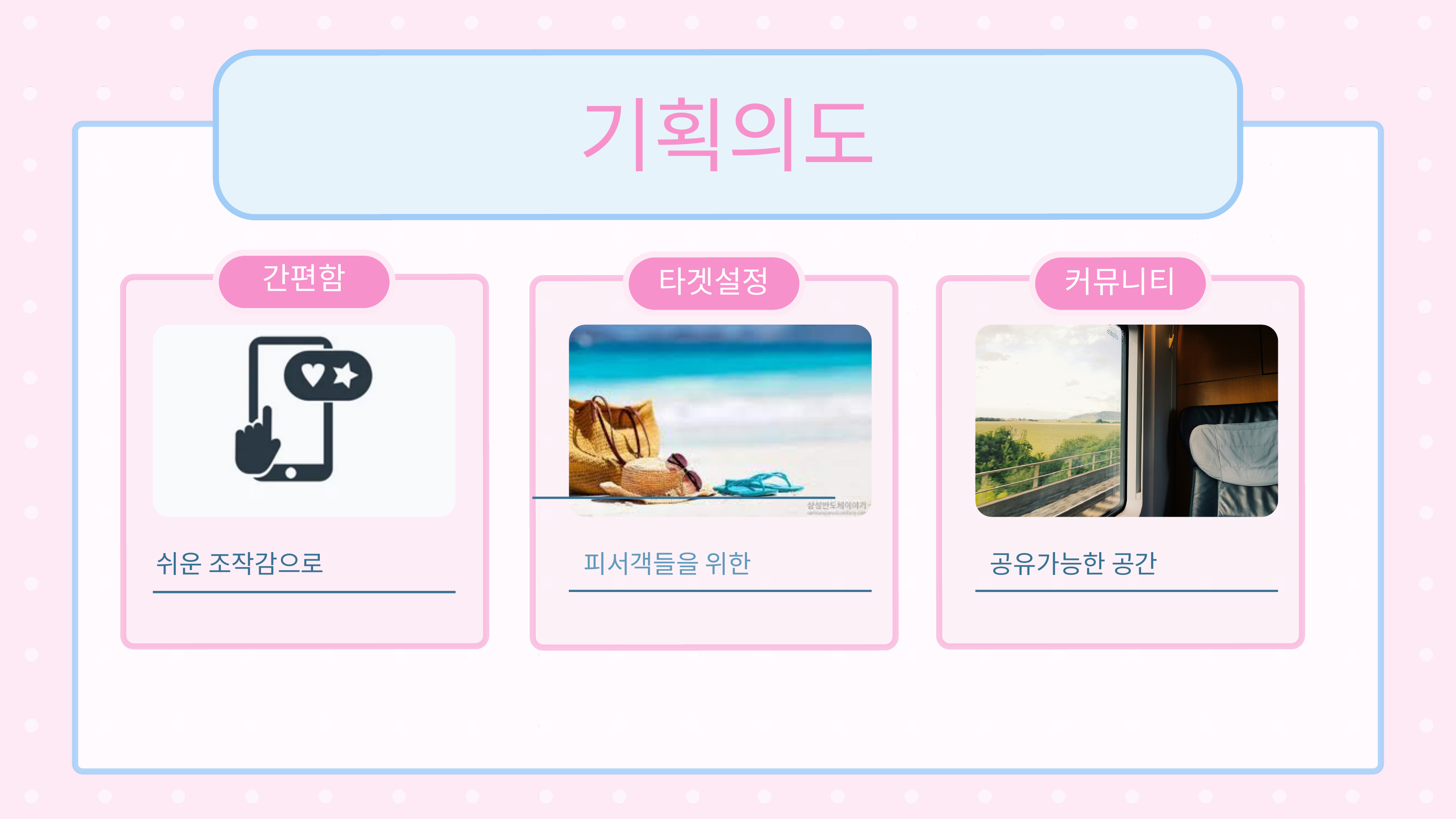

기획의도

간편함
타겟설정
커뮤니티
간편성

쉬운 조작감으로
피서객들을 위한
공유가능한 공간